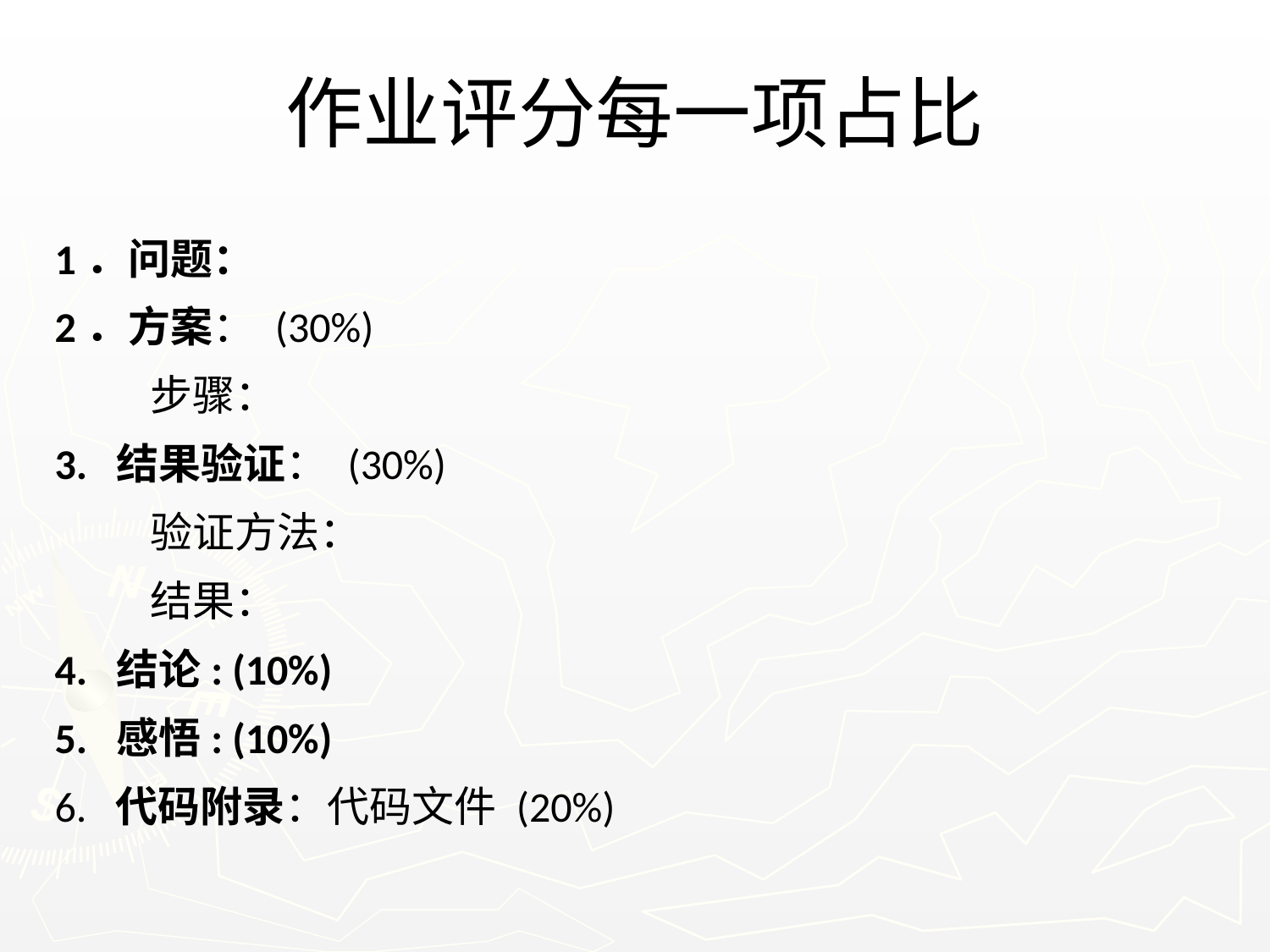

# 作业评分每一项占比
1．问题：
2．方案： (30%)
         步骤：
3.  结果验证： (30%)
         验证方法：
         结果：
4.  结论: (10%)
5.  感悟: (10%)
6.  代码附录：代码文件 (20%)